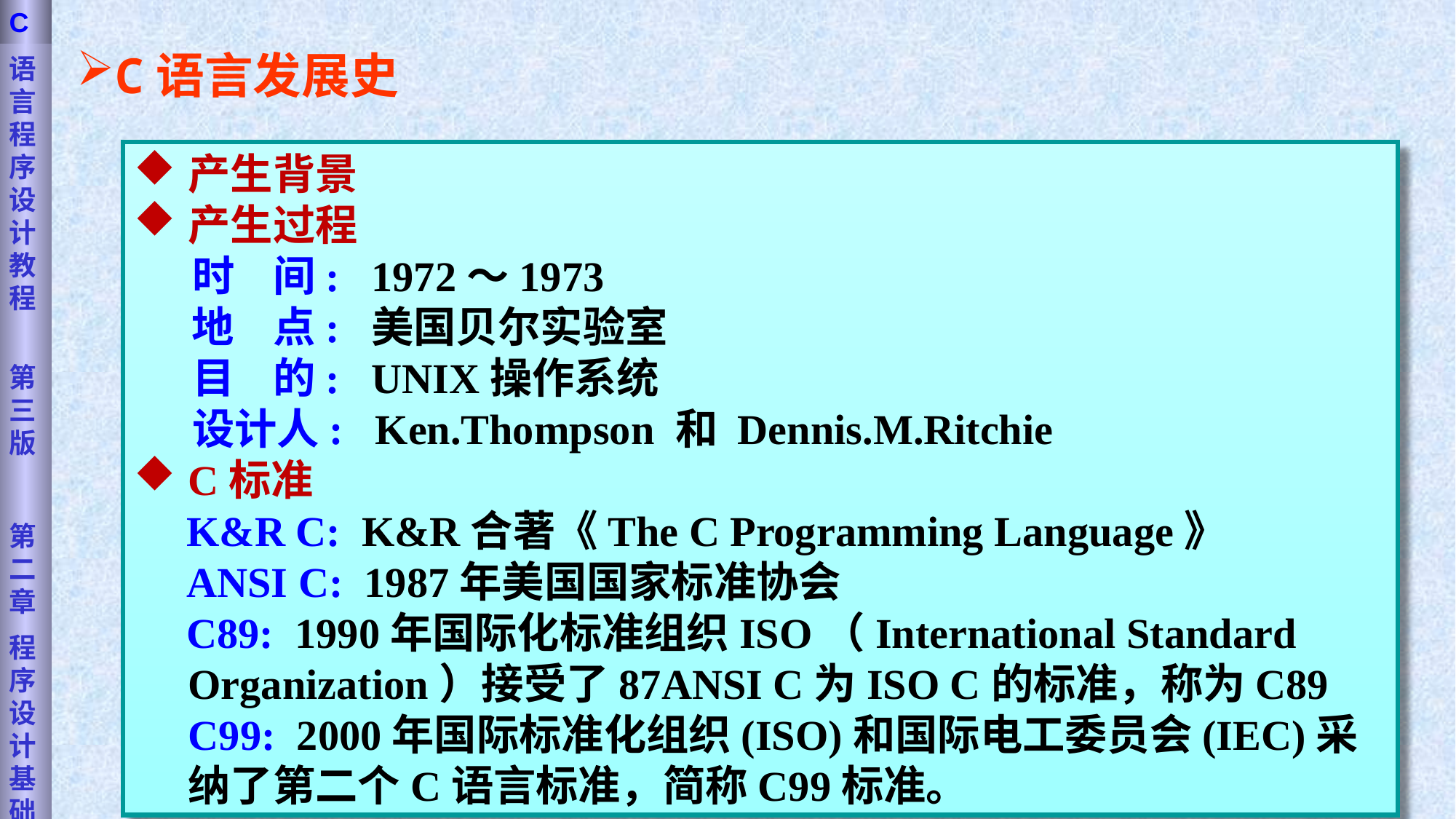

语言程序设计教程
第三版

第二章
程序设计基础
C
C语言发展史
产生背景
产生过程
     时    间:   1972～1973
     地    点:  美国贝尔实验室
     目    的:   UNIX操作系统
     设计人:   Ken.Thompson 和 Dennis.M.Ritchie
C标准
     K&R C:  K&R合著《The C Programming Language》
     ANSI C:  1987年美国国家标准协会
     C89:  1990年国际化标准组织ISO（International Standard Organization）接受了87ANSI C为ISO C的标准，称为C89
C99:  2000年国际标准化组织(ISO)和国际电工委员会(IEC)采纳了第二个C语言标准，简称C99标准。